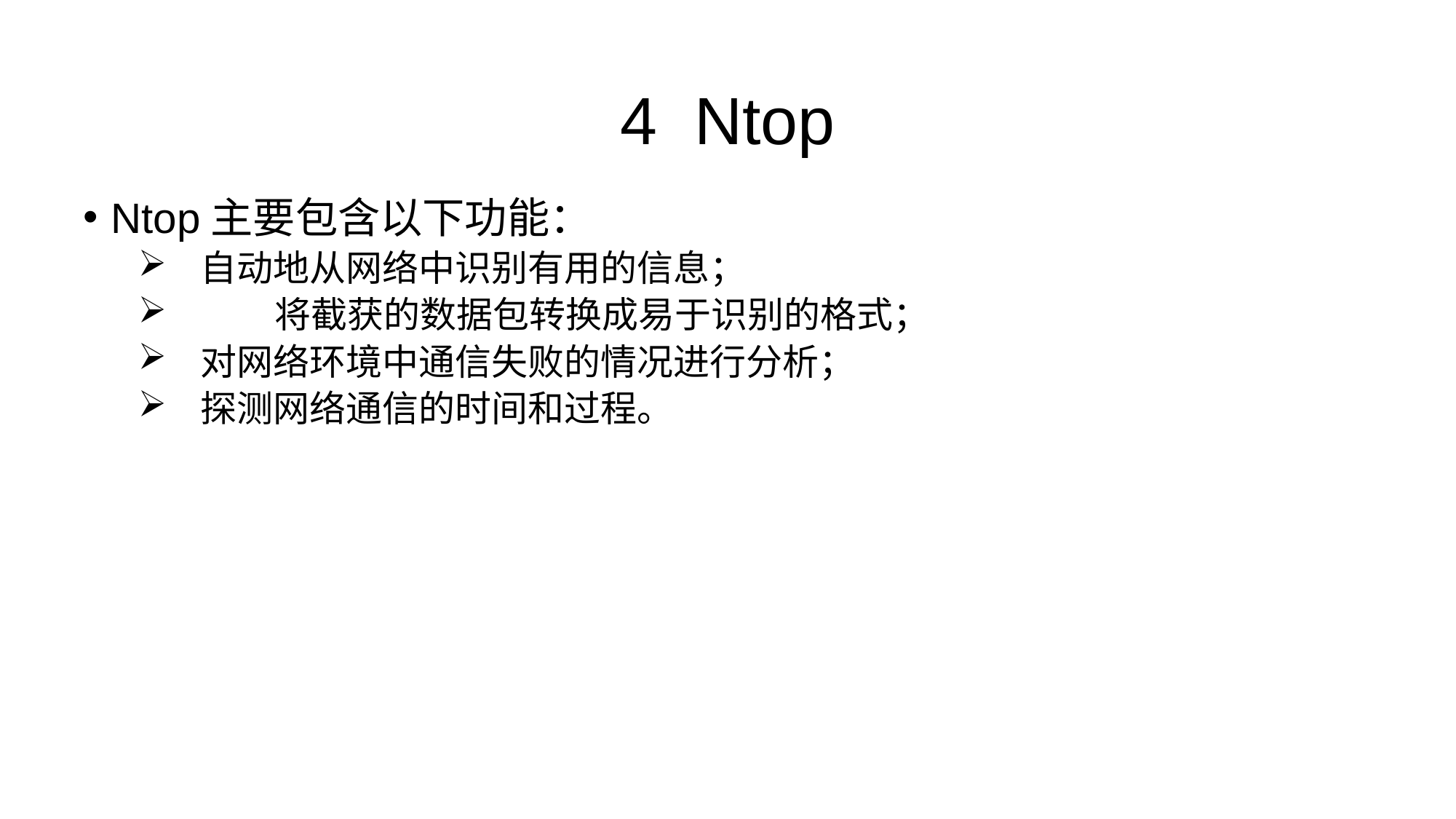

# 4  Ntop
Ntop主要包含以下功能：
   自动地从网络中识别有用的信息；
	将截获的数据包转换成易于识别的格式；
   对网络环境中通信失败的情况进行分析；
   探测网络通信的时间和过程。